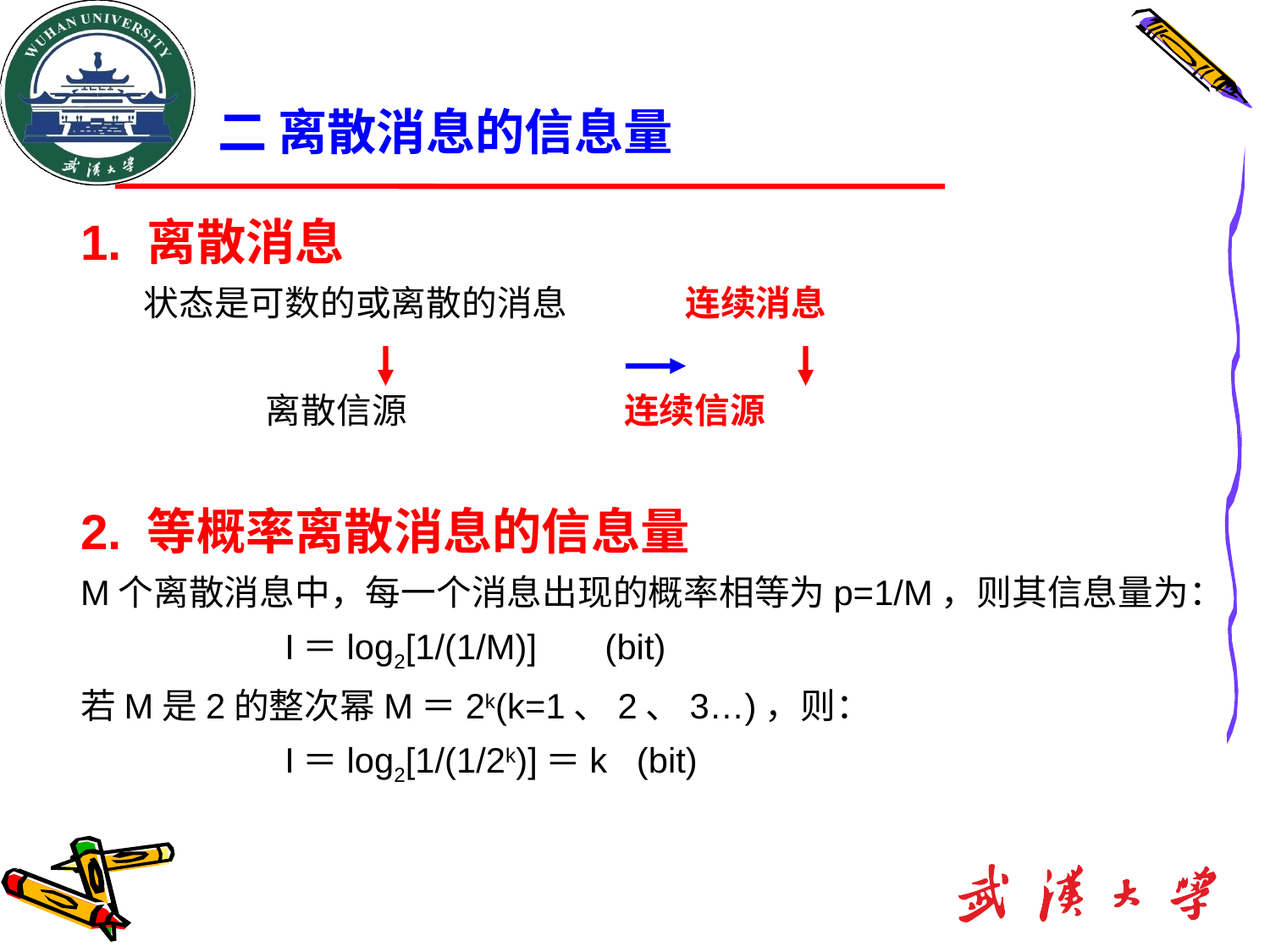

二 离散消息的信息量
# 1. 离散消息
       状态是可数的或离散的消息               连续消息

                      离散信源                           连续信源

2. 等概率离散消息的信息量
M个离散消息中，每一个消息出现的概率相等为p=1/M，则其信息量为：
                     I＝log2[1/(1/M)]       (bit)
若M是2的整次幂M＝2k(k=1、2、3…)，则：
                     I＝log2[1/(1/2k)]＝k   (bit)